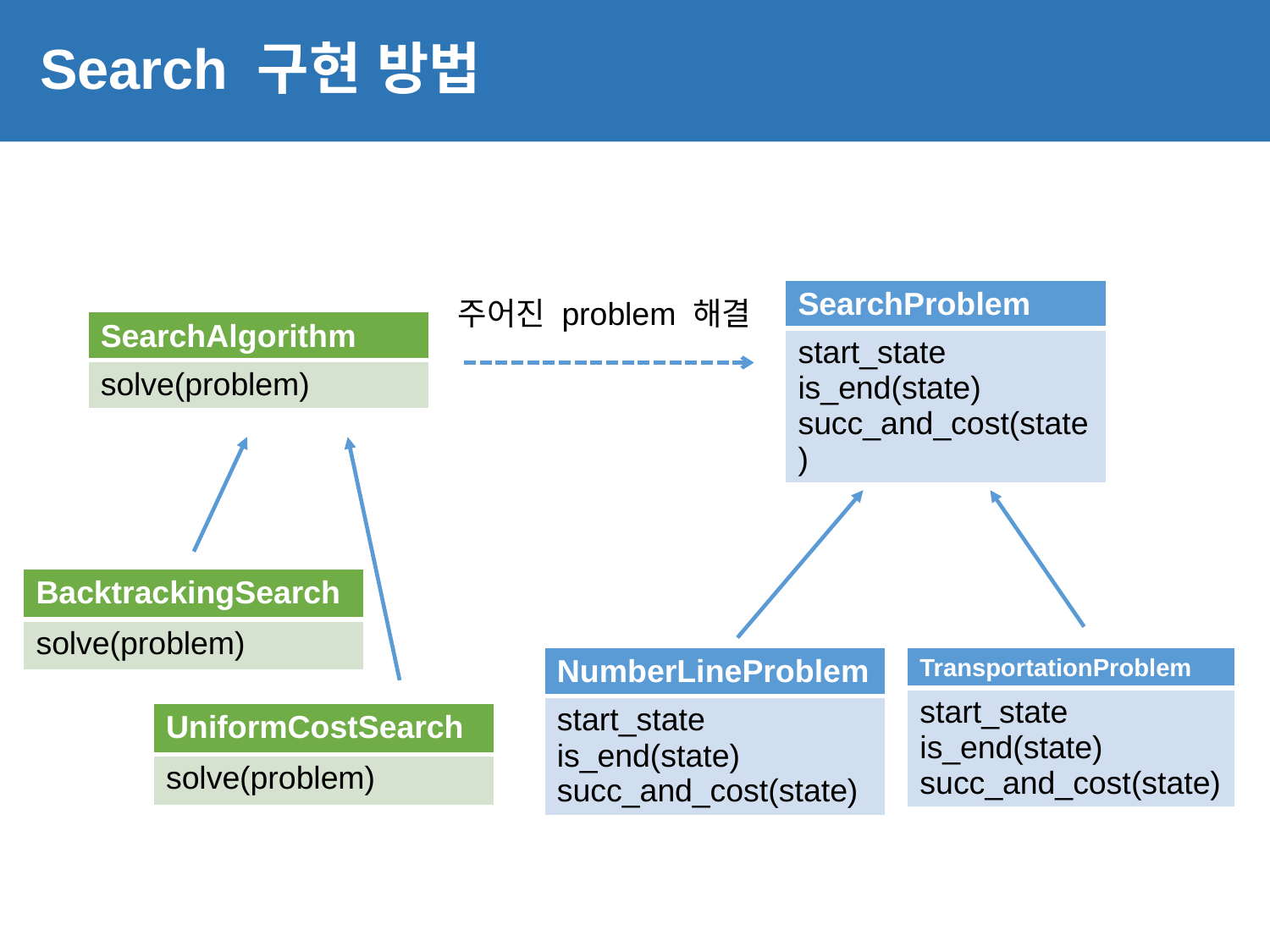

# Search 구현 방법
11
| SearchProblem |
| --- |
| start\_state is\_end(state) succ\_and\_cost(state) |
주어진 problem 해결
| SearchAlgorithm |
| --- |
| solve(problem) |
| BacktrackingSearch |
| --- |
| solve(problem) |
| NumberLineProblem |
| --- |
| start\_state is\_end(state) succ\_and\_cost(state) |
| TransportationProblem |
| --- |
| start\_state is\_end(state) succ\_and\_cost(state) |
| UniformCostSearch |
| --- |
| solve(problem) |